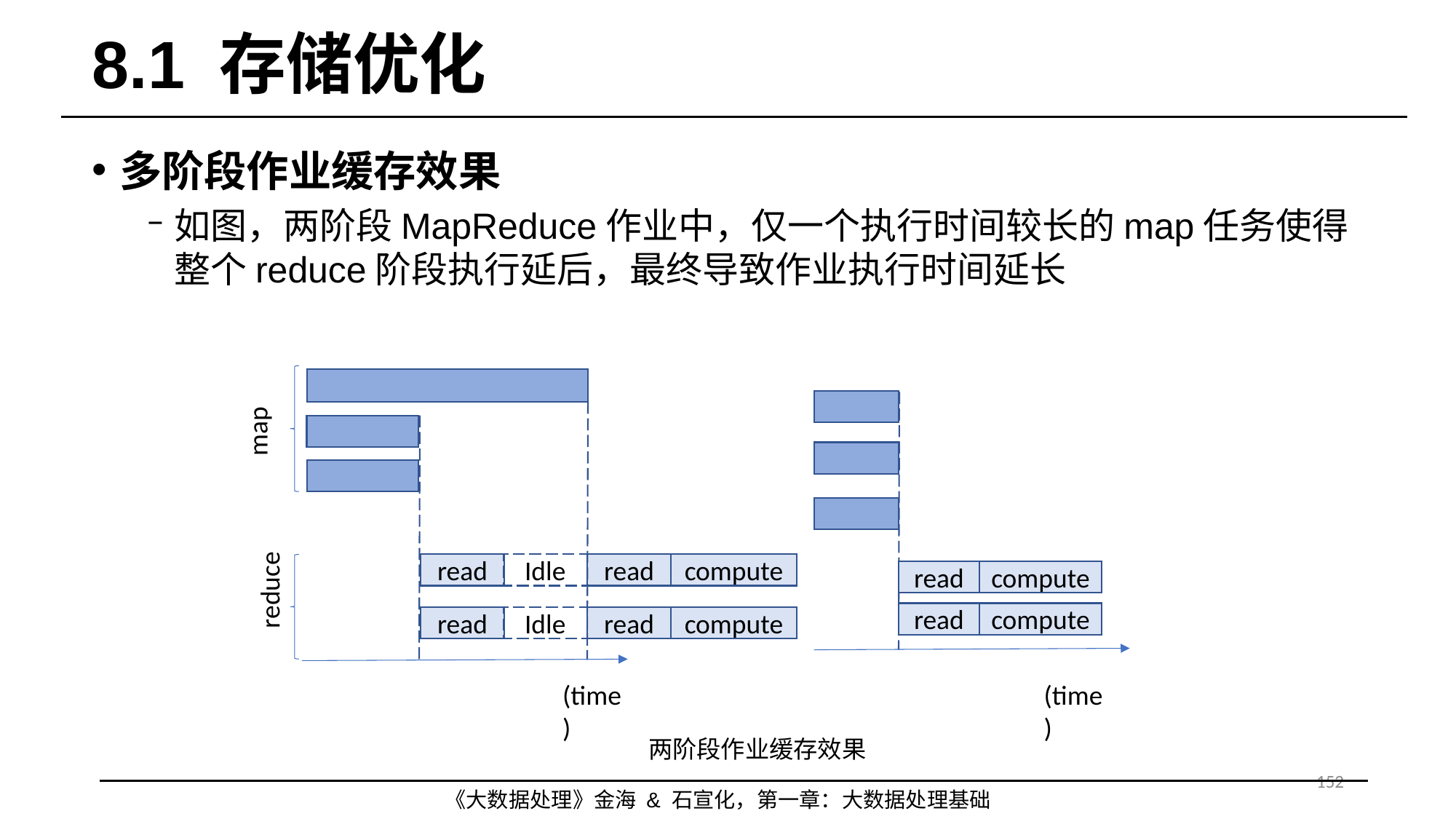

# 8.1 存储优化
多阶段作业缓存效果
如图，两阶段MapReduce作业中，仅一个执行时间较长的map任务使得整个reduce阶段执行延后，最终导致作业执行时间延长

read
Idle
read
compute

read
Idle
read
compute
(time)

read
compute
read
compute
(time)
map
reduce
两阶段作业缓存效果
152